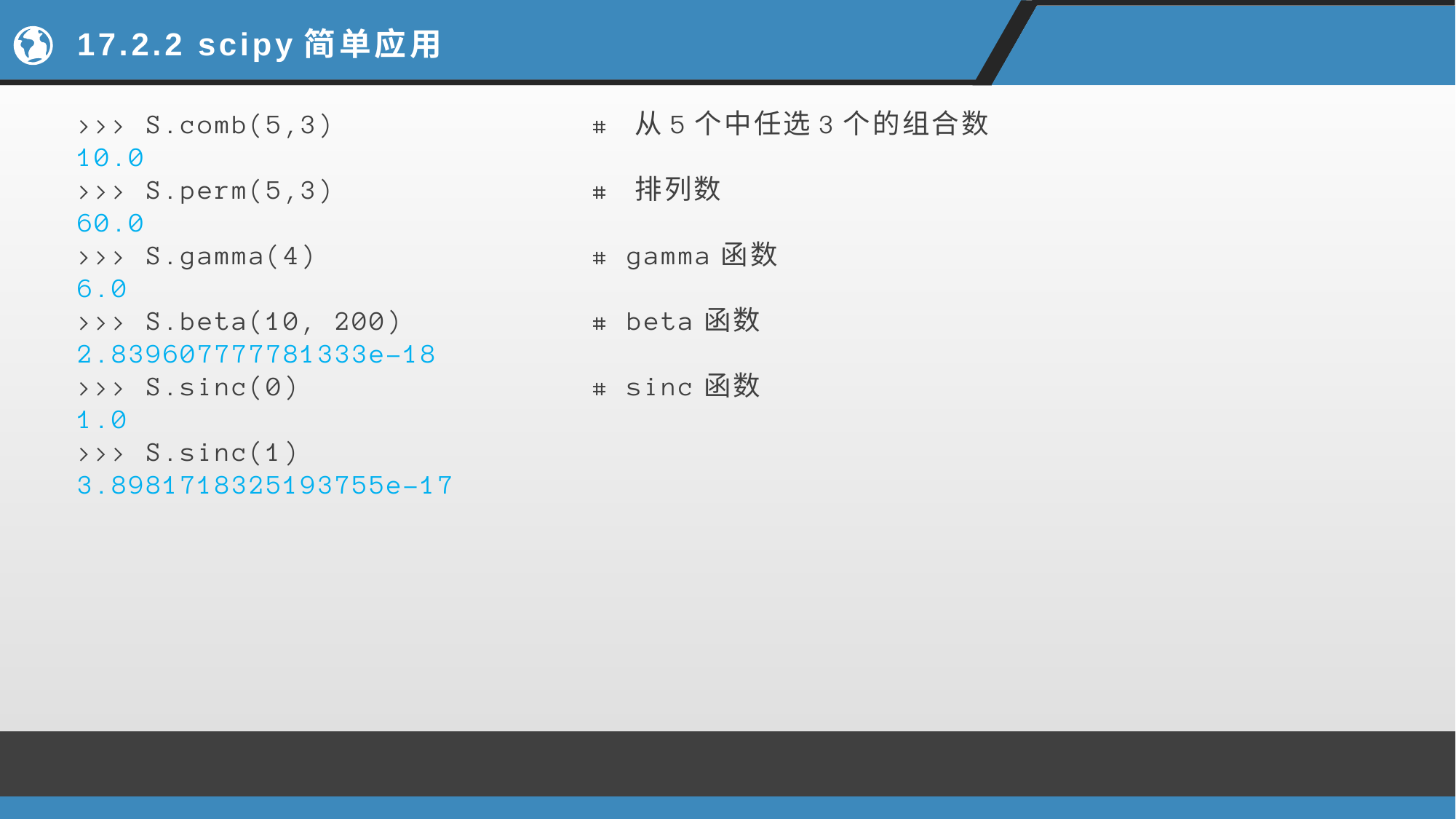

# 17.2.2 scipy简单应用

>>> S.comb(5,3)               # 从5个中任选3个的组合数
10.0
>>> S.perm(5,3)               # 排列数
60.0
>>> S.gamma(4)                # gamma函数
6.0
>>> S.beta(10, 200)           # beta函数
2.839607777781333e-18
>>> S.sinc(0)                 # sinc函数
1.0
>>> S.sinc(1)
3.8981718325193755e-17